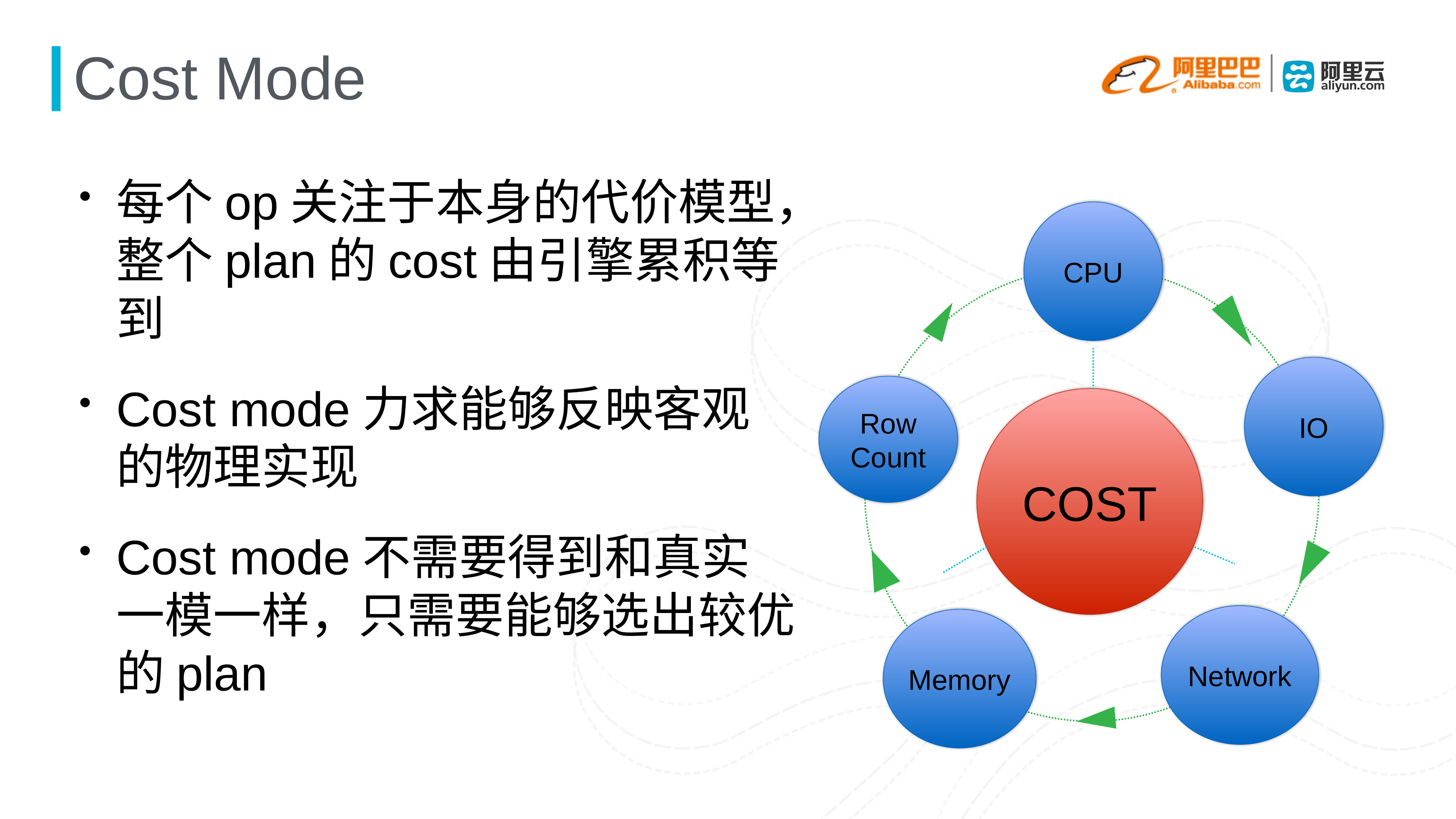

# Cost Mode

每个op关注于本身的代价模型，整个plan的cost由引擎累积等到
Cost mode力求能够反映客观的物理实现
Cost mode不需要得到和真实一模一样，只需要能够选出较优的plan
CPU

IO
Row
Count
COST
IO

Network
Memory